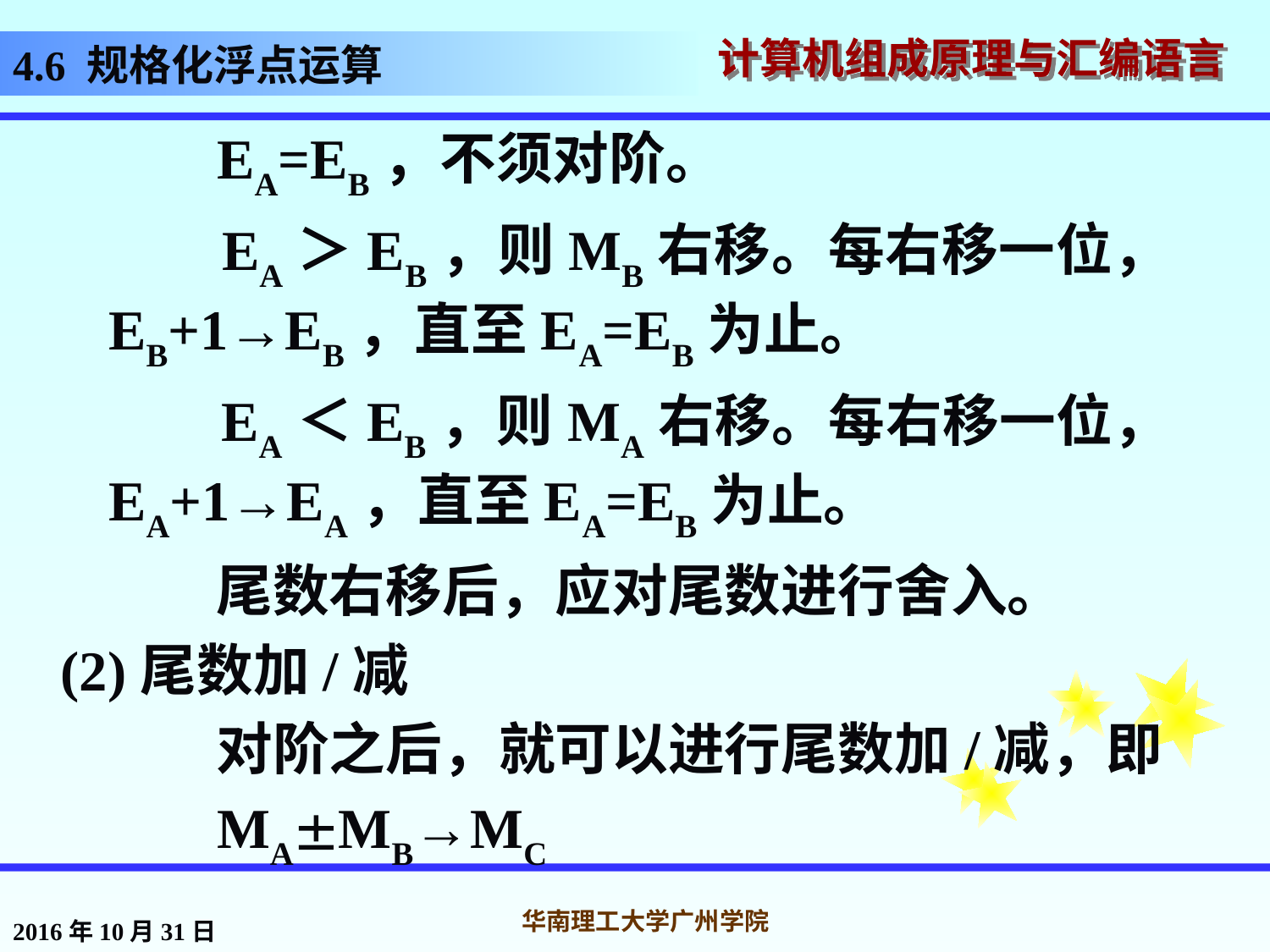

# 4.6 规格化浮点运算
           EA=EB，不须对阶。
           EA＞EB，则MB右移。每右移一位，EB+1→EB，直至EA=EB为止。
           EA＜EB，则MA右移。每右移一位，EA+1→EA，直至EA=EB为止。
           尾数右移后，应对尾数进行舍入。
(2)尾数加/减
           对阶之后，就可以进行尾数加/减，即
           MA±MB→MC
2016年10月31日
华南理工大学广州学院